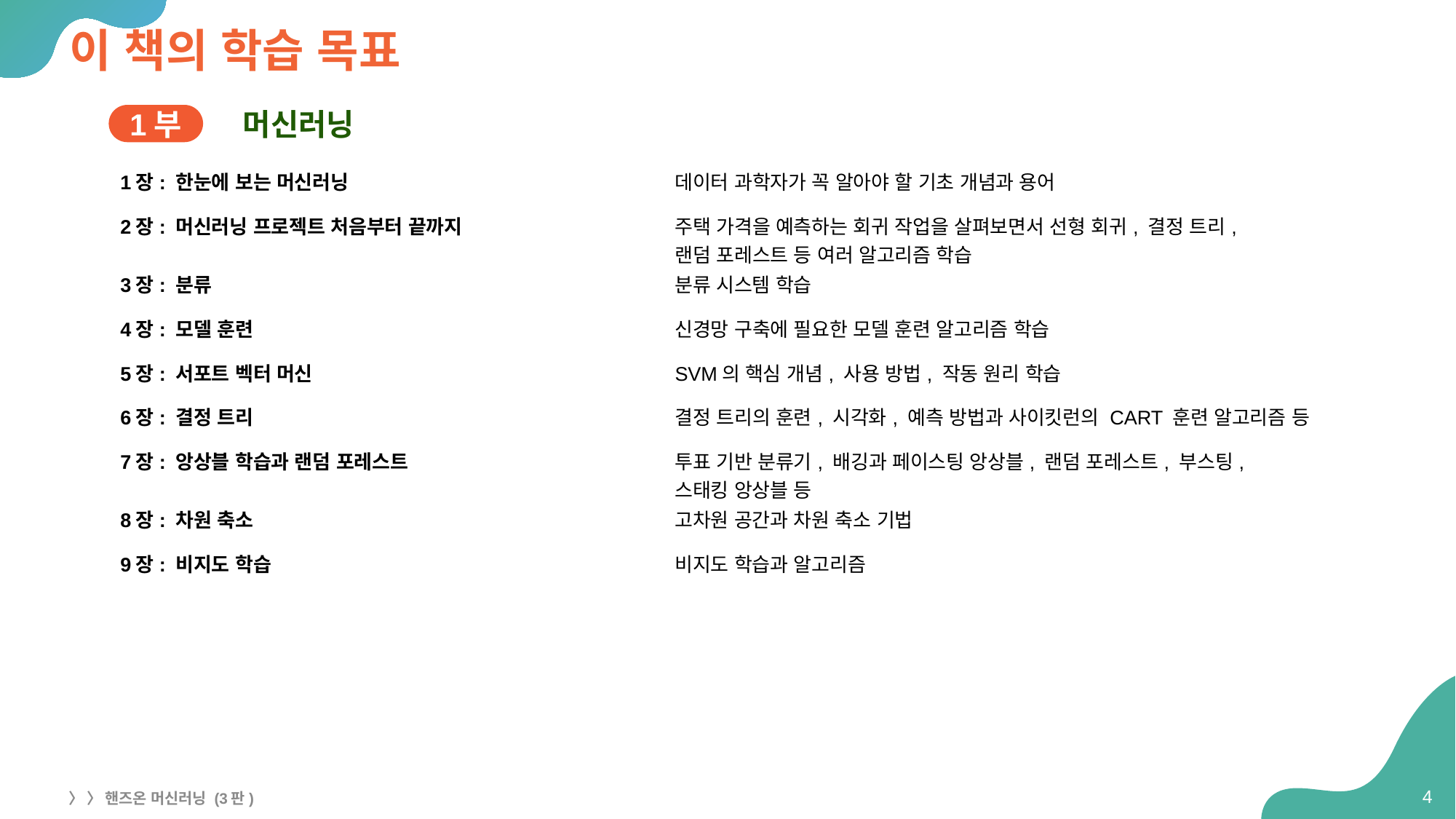

# 이 책의 학습 목표
머신러닝
1부
| 1장: 한눈에 보는 머신러닝 | 데이터 과학자가 꼭 알아야 할 기초 개념과 용어 |
| --- | --- |
| 2장: 머신러닝 프로젝트 처음부터 끝까지 | 주택 가격을 예측하는 회귀 작업을 살펴보면서 선형 회귀, 결정 트리, 랜덤 포레스트 등 여러 알고리즘 학습 |
| 3장: 분류 | 분류 시스템 학습 |
| 4장: 모델 훈련 | 신경망 구축에 필요한 모델 훈련 알고리즘 학습 |
| 5장: 서포트 벡터 머신 | SVM의 핵심 개념, 사용 방법, 작동 원리 학습 |
| 6장: 결정 트리 | 결정 트리의 훈련, 시각화, 예측 방법과 사이킷런의 CART 훈련 알고리즘 등 |
| 7장: 앙상블 학습과 랜덤 포레스트 | 투표 기반 분류기, 배깅과 페이스팅 앙상블, 랜덤 포레스트, 부스팅, 스태킹 앙상블 등 |
| 8장: 차원 축소 | 고차원 공간과 차원 축소 기법 |
| 9장: 비지도 학습 | 비지도 학습과 알고리즘 |
4
〉 〉 핸즈온 머신러닝 (3판)